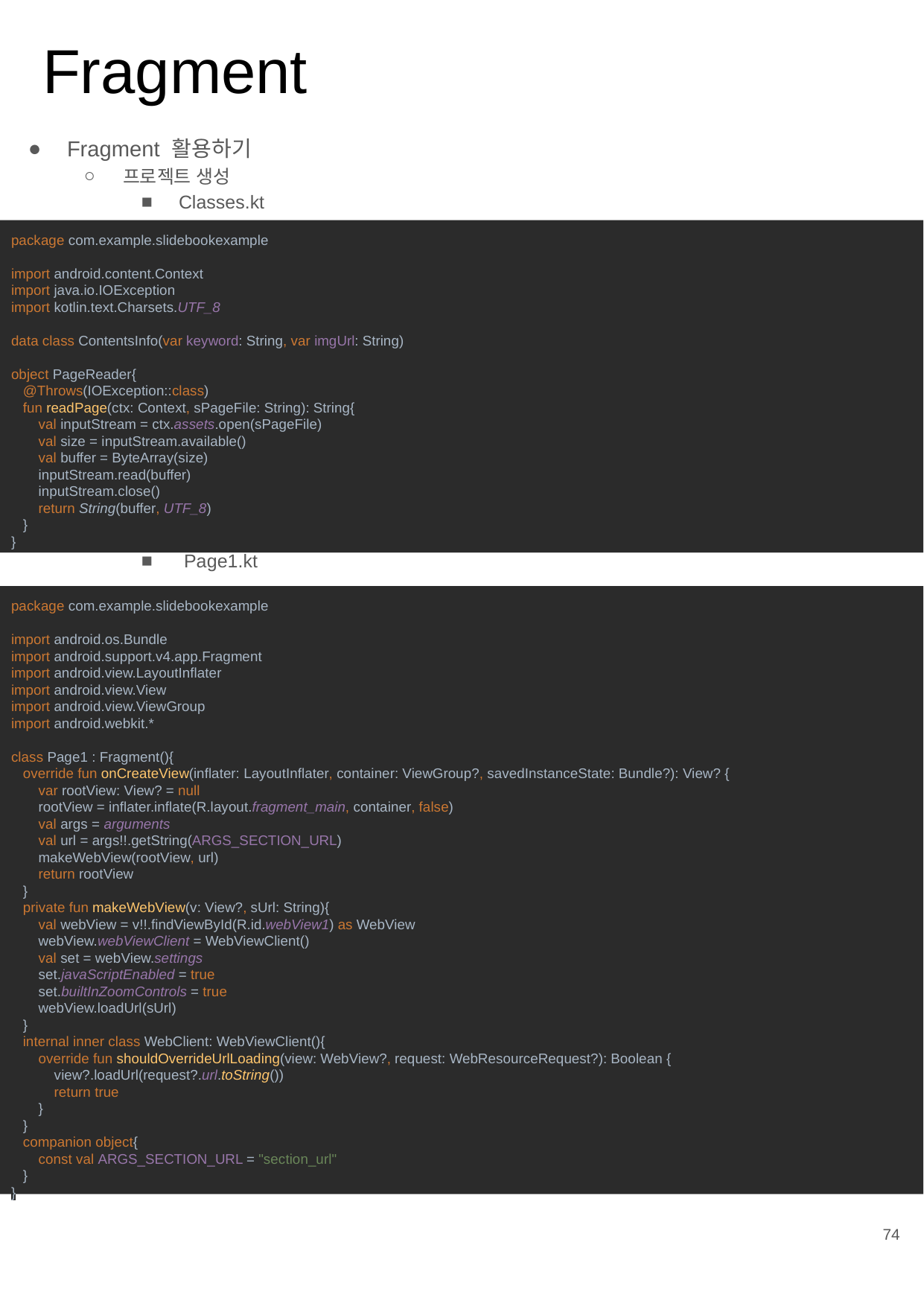

# Fragment
Fragment 활용하기
프로젝트 생성
Classes.kt

 Page1.kt
package com.example.slidebookexample

import android.content.Context
import java.io.IOException
import kotlin.text.Charsets.UTF_8

data class ContentsInfo(var keyword: String, var imgUrl: String)

object PageReader{
   @Throws(IOException::class)
   fun readPage(ctx: Context, sPageFile: String): String{
       val inputStream = ctx.assets.open(sPageFile)
       val size = inputStream.available()
       val buffer = ByteArray(size)
       inputStream.read(buffer)
       inputStream.close()
       return String(buffer, UTF_8)
   }
}

package com.example.slidebookexample

import android.os.Bundle
import android.support.v4.app.Fragment
import android.view.LayoutInflater
import android.view.View
import android.view.ViewGroup
import android.webkit.*

class Page1 : Fragment(){
   override fun onCreateView(inflater: LayoutInflater, container: ViewGroup?, savedInstanceState: Bundle?): View? {
       var rootView: View? = null
       rootView = inflater.inflate(R.layout.fragment_main, container, false)
       val args = arguments
       val url = args!!.getString(ARGS_SECTION_URL)
       makeWebView(rootView, url)
       return rootView
   }
   private fun makeWebView(v: View?, sUrl: String){
       val webView = v!!.findViewById(R.id.webView1) as WebView
       webView.webViewClient = WebViewClient()
       val set = webView.settings
       set.javaScriptEnabled = true
       set.builtInZoomControls = true
       webView.loadUrl(sUrl)
   }
   internal inner class WebClient: WebViewClient(){
       override fun shouldOverrideUrlLoading(view: WebView?, request: WebResourceRequest?): Boolean {
           view?.loadUrl(request?.url.toString())
           return true
       }
   }
   companion object{
       const val ARGS_SECTION_URL = "section_url"
   }
}

74